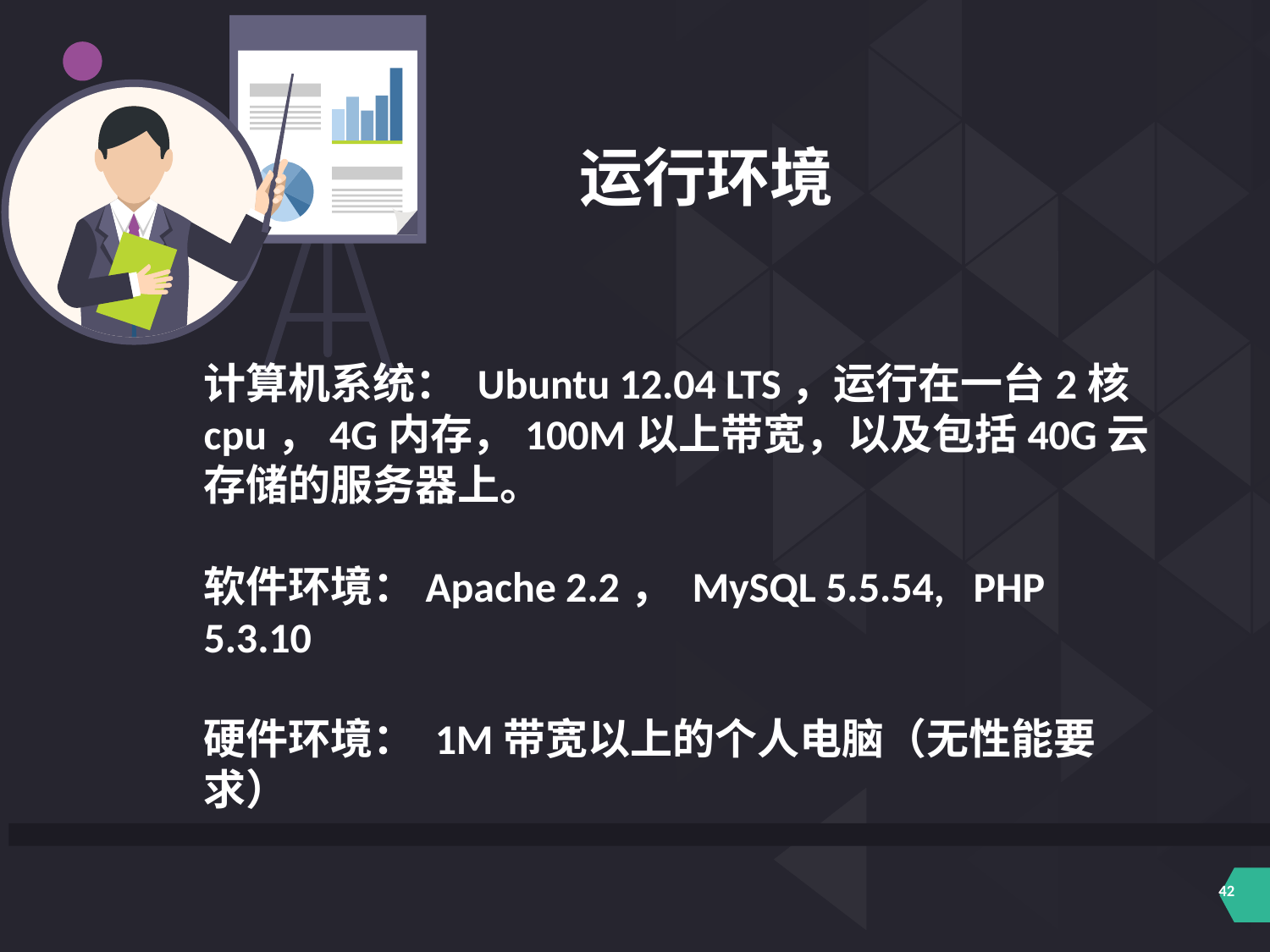

运行环境
计算机系统： Ubuntu 12.04 LTS，运行在一台2核cpu，4G内存，100M以上带宽，以及包括40G云存储的服务器上。

软件环境：Apache 2.2， MySQL 5.5.54,   PHP 5.3.10

硬件环境： 1M带宽以上的个人电脑（无性能要求）